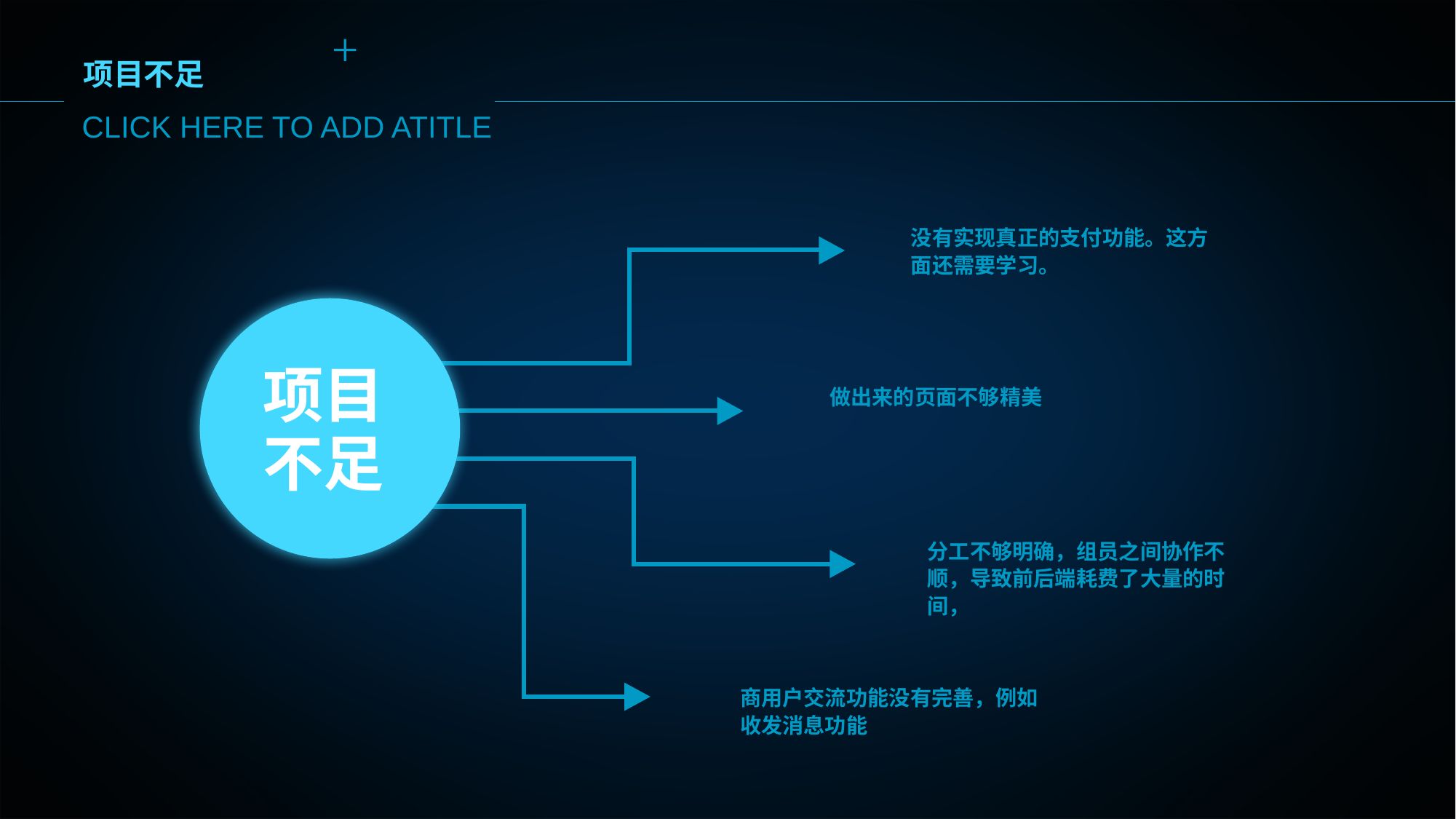

CLICK HERE TO ADD ATITLE
项目不足
没有实现真正的支付功能。这方面还需要学习。

项目不足
做出来的页面不够精美

分工不够明确，组员之间协作不顺，导致前后端耗费了大量的时间，
商用户交流功能没有完善，例如收发消息功能